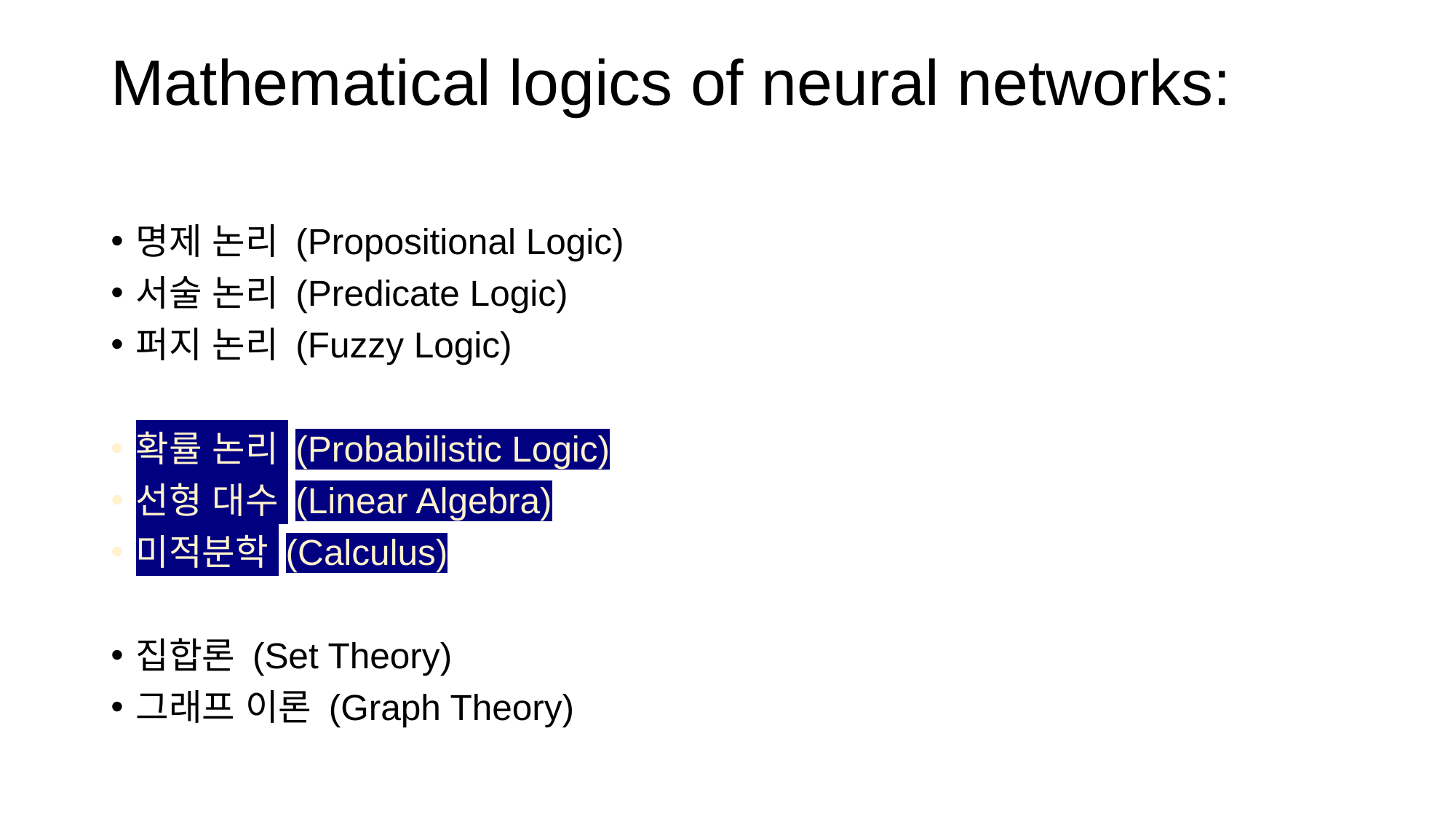

# Mathematical logics of neural networks:
명제 논리 (Propositional Logic)
서술 논리 (Predicate Logic)
퍼지 논리 (Fuzzy Logic)

확률 논리 (Probabilistic Logic)
선형 대수 (Linear Algebra)
미적분학 (Calculus)

집합론 (Set Theory)
그래프 이론 (Graph Theory)